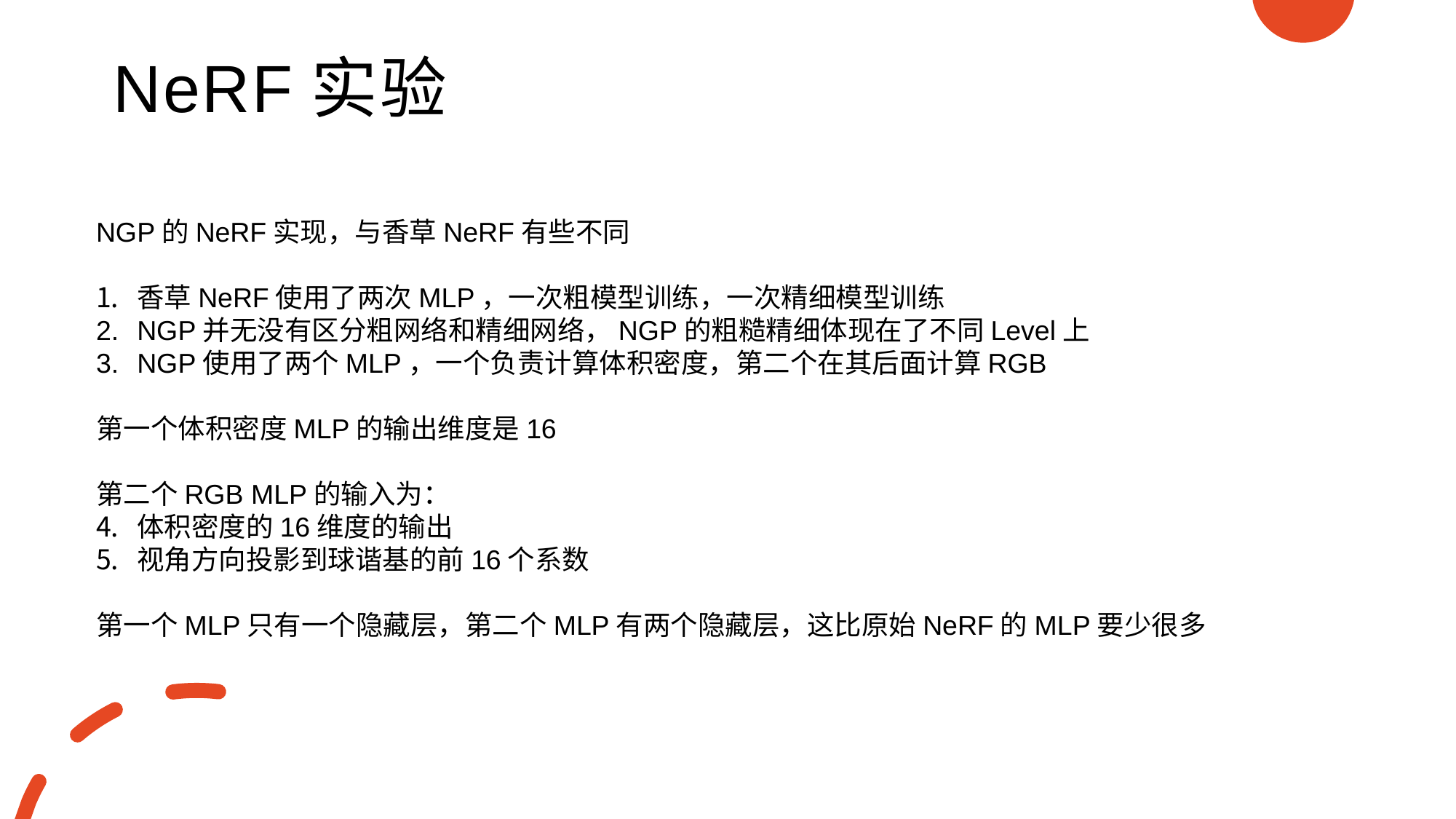

# NeRF实验
NGP的NeRF实现，与香草NeRF有些不同

香草NeRF使用了两次MLP，一次粗模型训练，一次精细模型训练
NGP并无没有区分粗网络和精细网络，NGP的粗糙精细体现在了不同Level上
NGP使用了两个MLP，一个负责计算体积密度，第二个在其后面计算RGB

第一个体积密度MLP的输出维度是16

第二个RGB MLP的输入为：
体积密度的16维度的输出
视角方向投影到球谐基的前16个系数

第一个MLP只有一个隐藏层，第二个MLP有两个隐藏层，这比原始NeRF的MLP要少很多